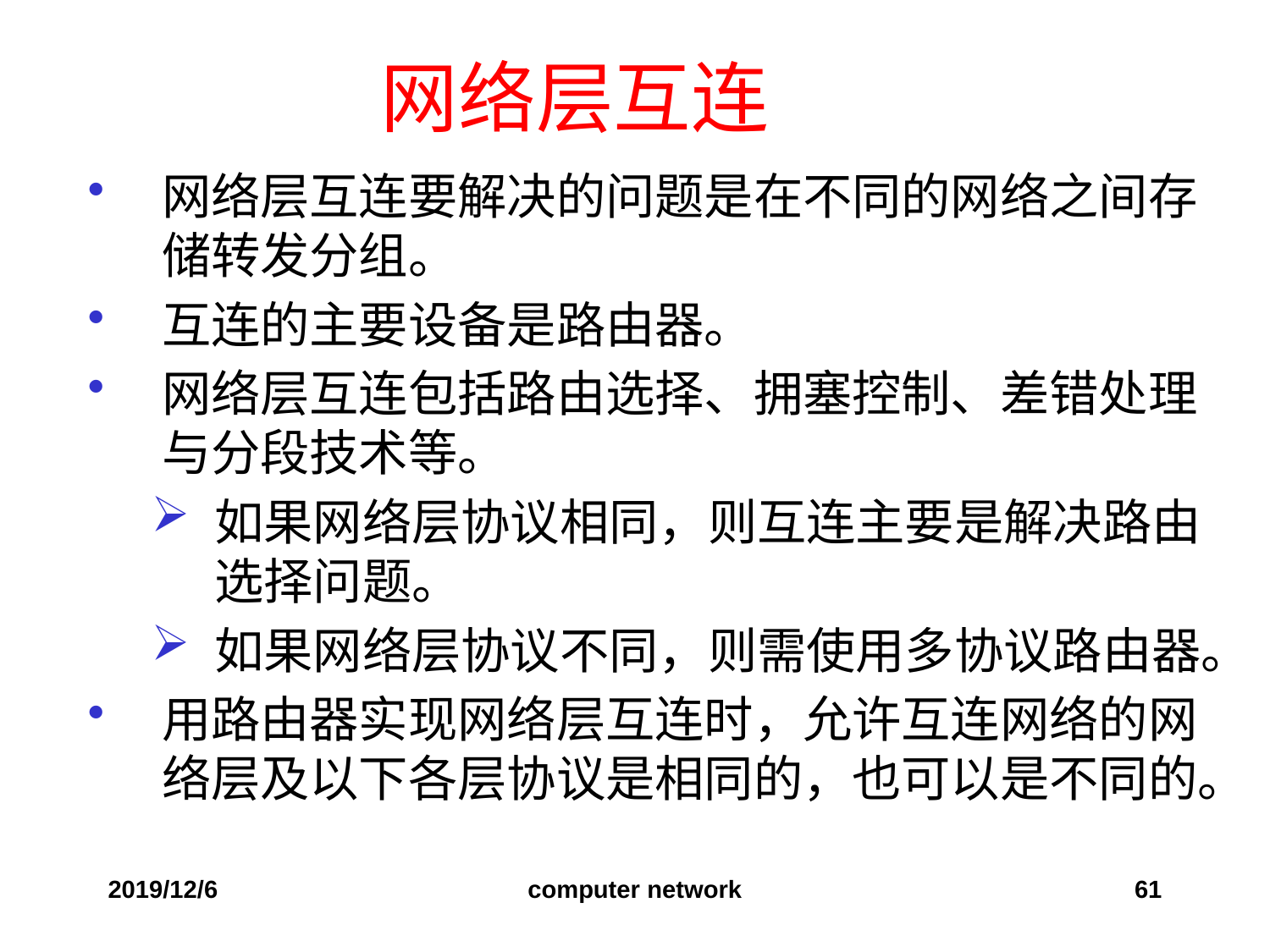

网络层互连
网络层互连要解决的问题是在不同的网络之间存储转发分组。
互连的主要设备是路由器。
网络层互连包括路由选择、拥塞控制、差错处理与分段技术等。
如果网络层协议相同，则互连主要是解决路由选择问题。
如果网络层协议不同，则需使用多协议路由器。
用路由器实现网络层互连时，允许互连网络的网络层及以下各层协议是相同的，也可以是不同的。
2019/12/6
computer network
61